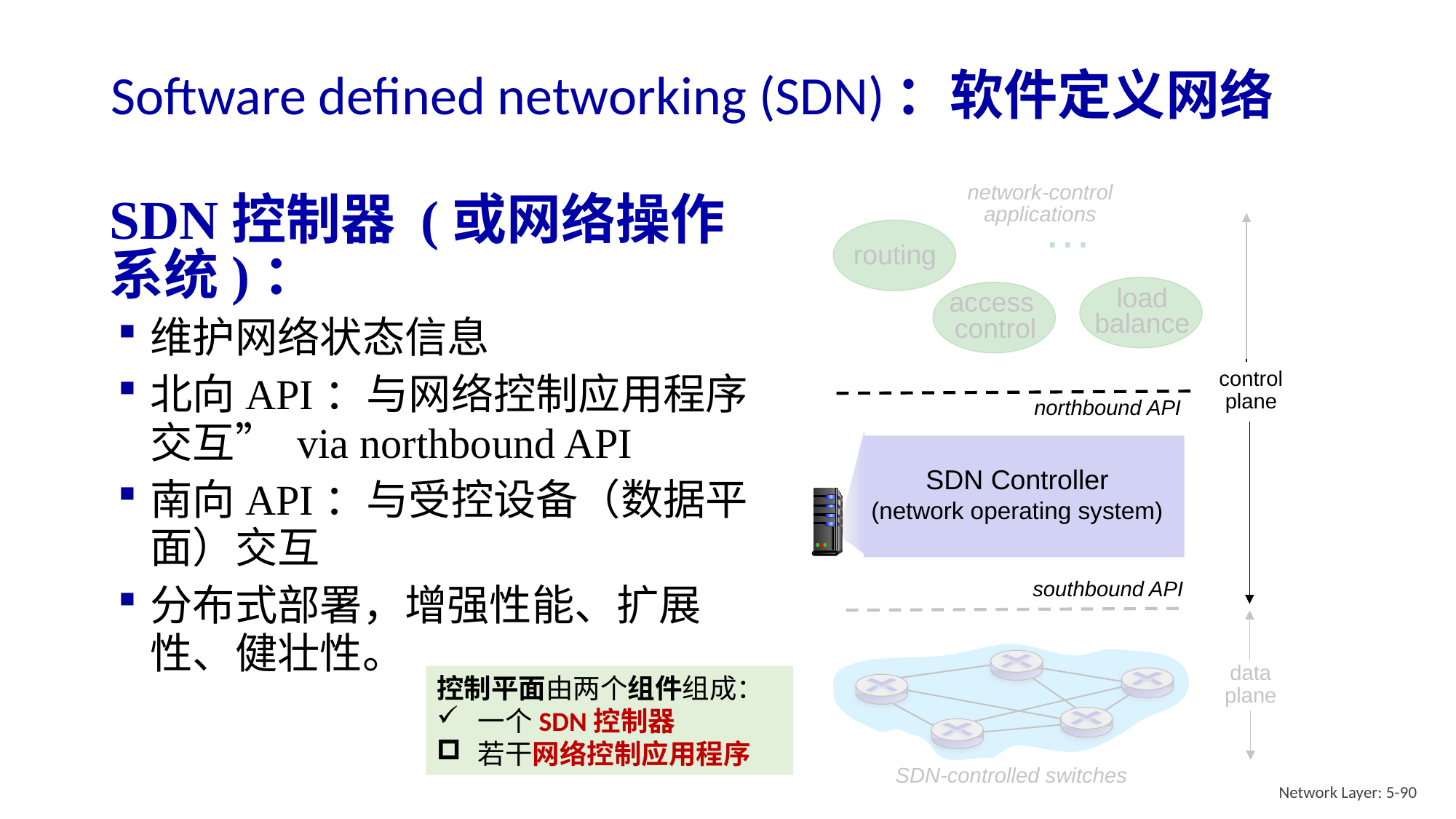

# Software defined networking (SDN)：软件定义网络

network-control applications
…

routing

load
balance

access
control
control
plane
northbound API

SDN Controller
(network operating system)

southbound API

data
plane
SDN-controlled switches
SDN控制器 (或网络操作系统)：
维护网络状态信息
北向API：与网络控制应用程序交互” via northbound API
南向API：与受控设备（数据平面）交互
分布式部署，增强性能、扩展性、健壮性。

控制平面由两个组件组成：
一个SDN控制器
若干网络控制应用程序
Network Layer: 5-90